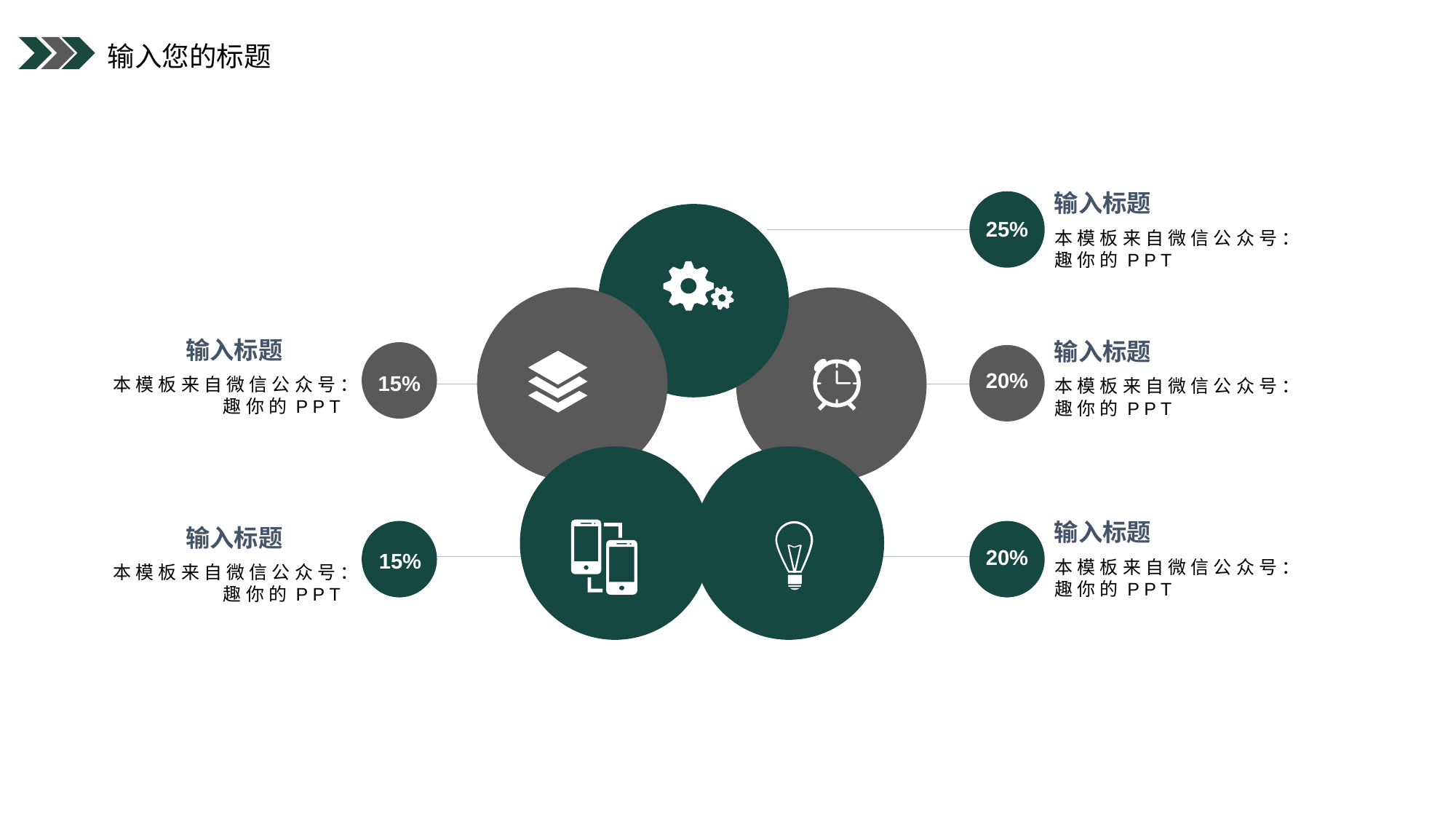

输入您的标题

输入标题

25%
本模板来自微信公众号：趣你的PPT

输入标题
输入标题

20%
15%

本模板来自微信公众号：趣你的PPT
本模板来自微信公众号：趣你的PPT

输入标题

输入标题

20%
15%

本模板来自微信公众号：趣你的PPT
本模板来自微信公众号：趣你的PPT